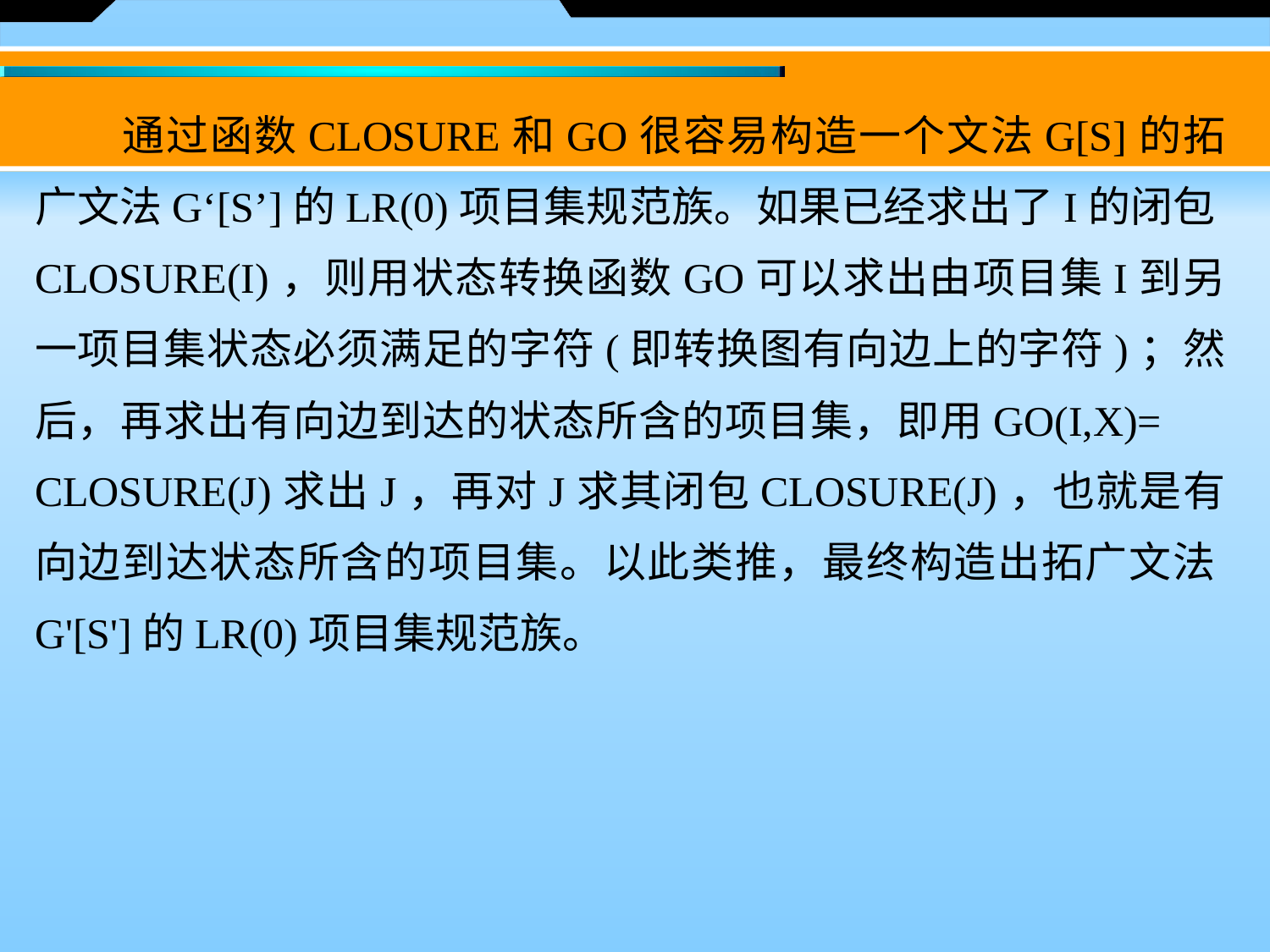

通过函数CLOSURE和GO很容易构造一个文法G[S]的拓广文法G‘[S’]的LR(0)项目集规范族。如果已经求出了I的闭包CLOSURE(I)，则用状态转换函数GO可以求出由项目集I到另一项目集状态必须满足的字符(即转换图有向边上的字符)；然后，再求出有向边到达的状态所含的项目集，即用GO(I,X)=　CLOSURE(J)求出J，再对J求其闭包CLOSURE(J)，也就是有向边到达状态所含的项目集。以此类推，最终构造出拓广文法G'[S']的LR(0)项目集规范族。